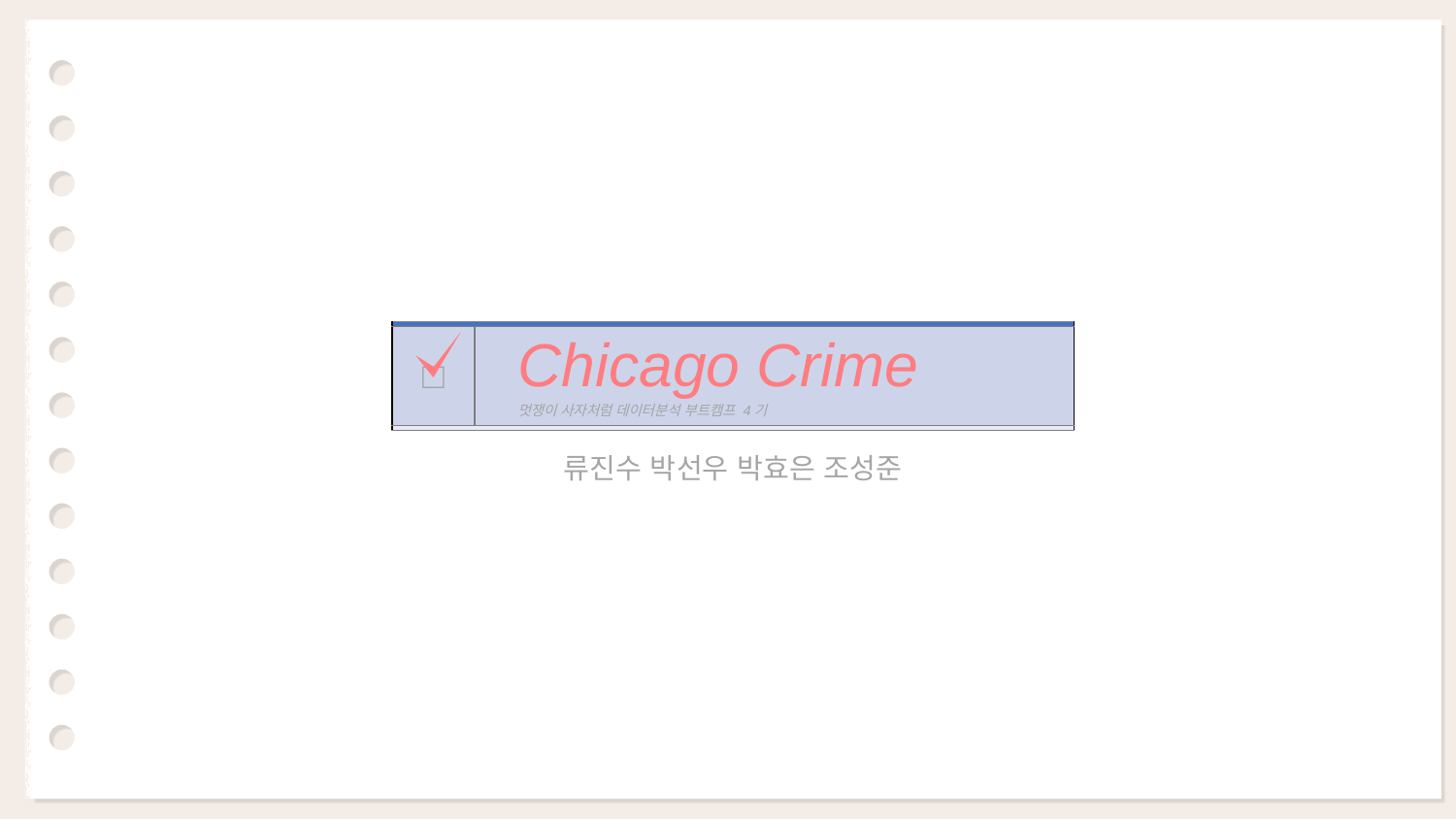

|  |  |
| --- | --- |
| □ | Chicago Crime 멋쟁이 사자처럼 데이터분석 부트캠프 4기 |
|  |  |

류진수 박선우 박효은 조성준